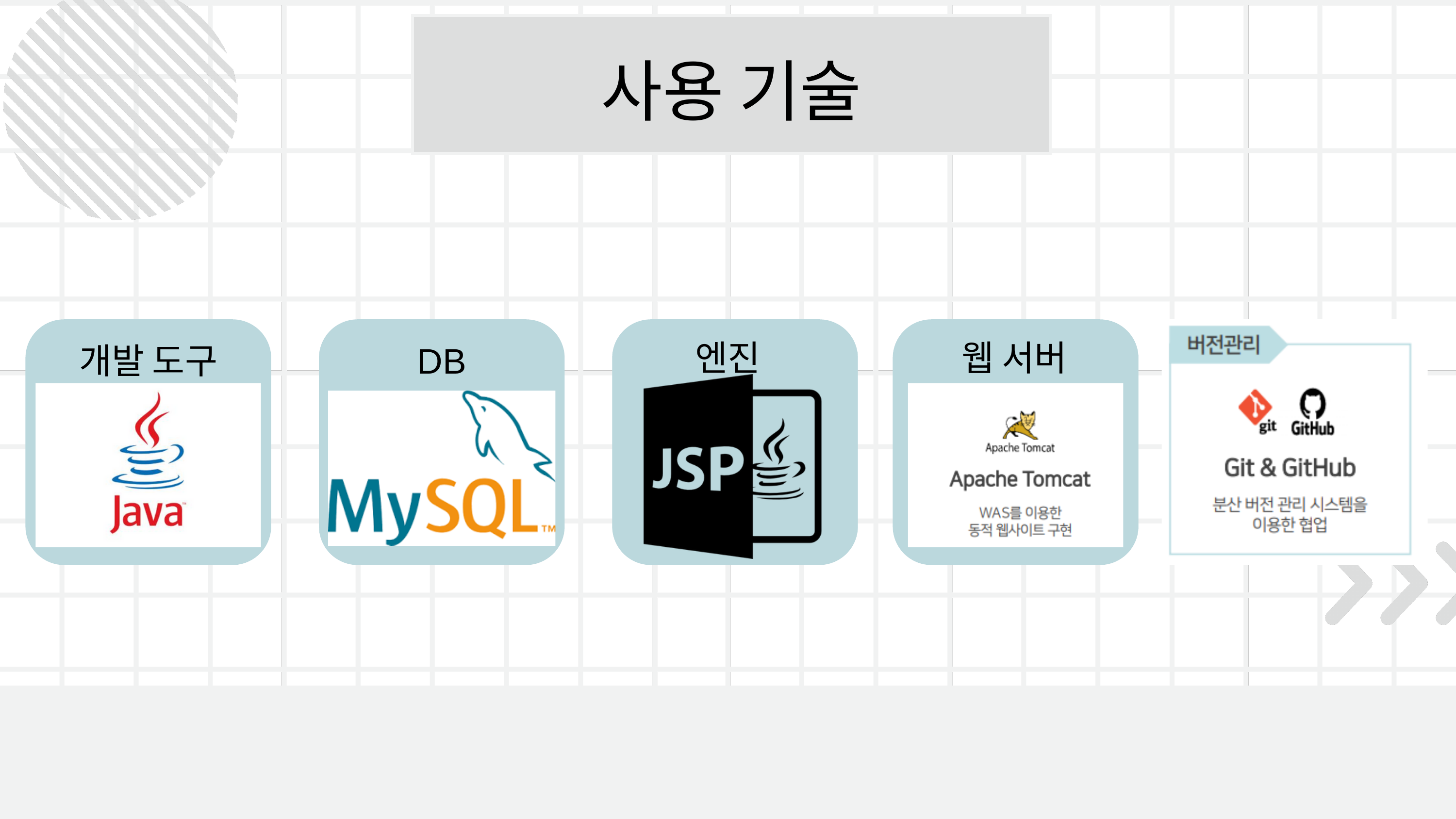

사용 기술

개발 도구

DB

엔진

웹 서버